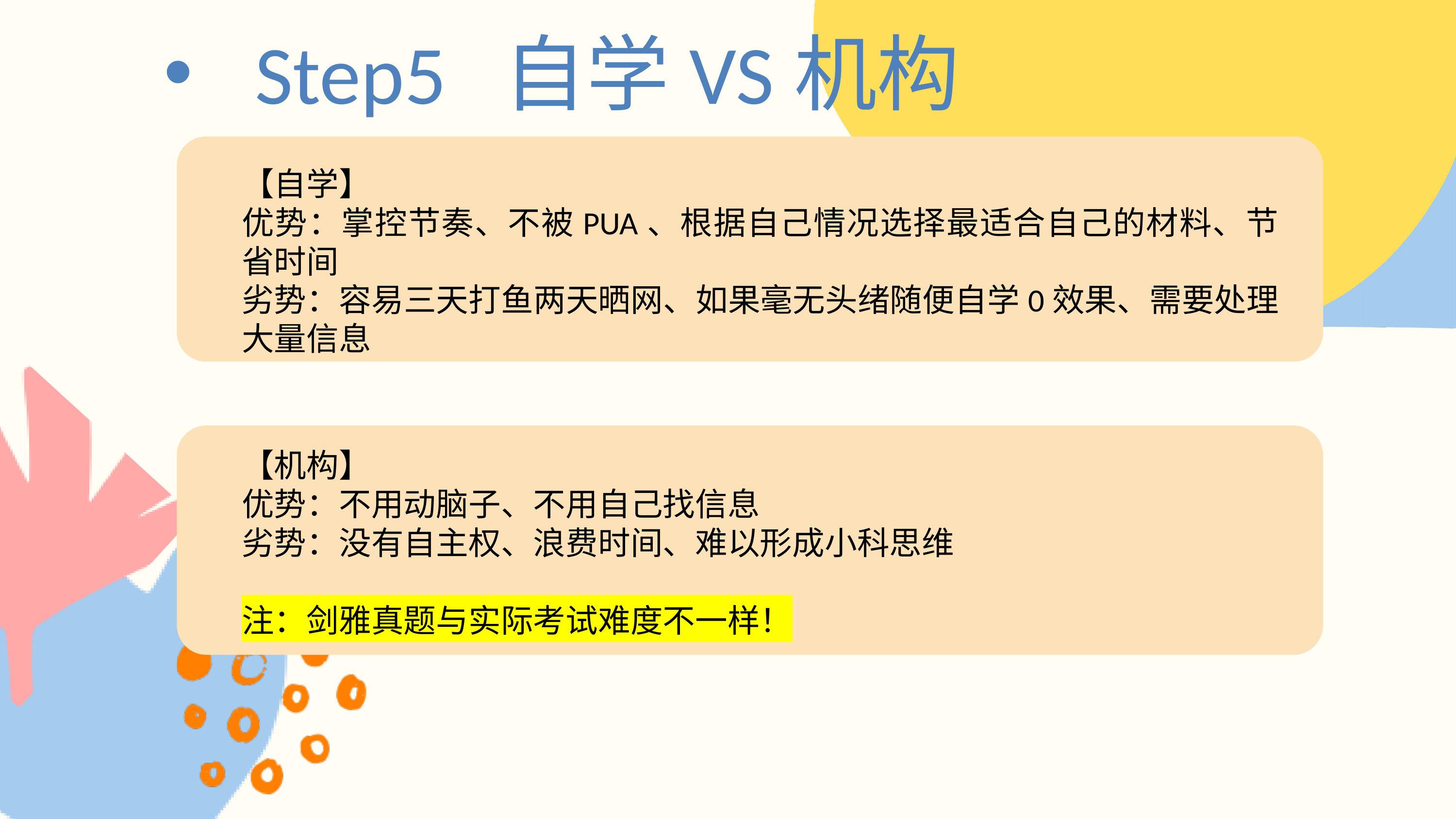

Step5  自学VS机构

【自学】
优势：掌控节奏、不被PUA、根据自己情况选择最适合自己的材料、节省时间
劣势：容易三天打鱼两天晒网、如果毫无头绪随便自学0效果、需要处理大量信息

【机构】
优势：不用动脑子、不用自己找信息
劣势：没有自主权、浪费时间、难以形成小科思维

注：剑雅真题与实际考试难度不一样！